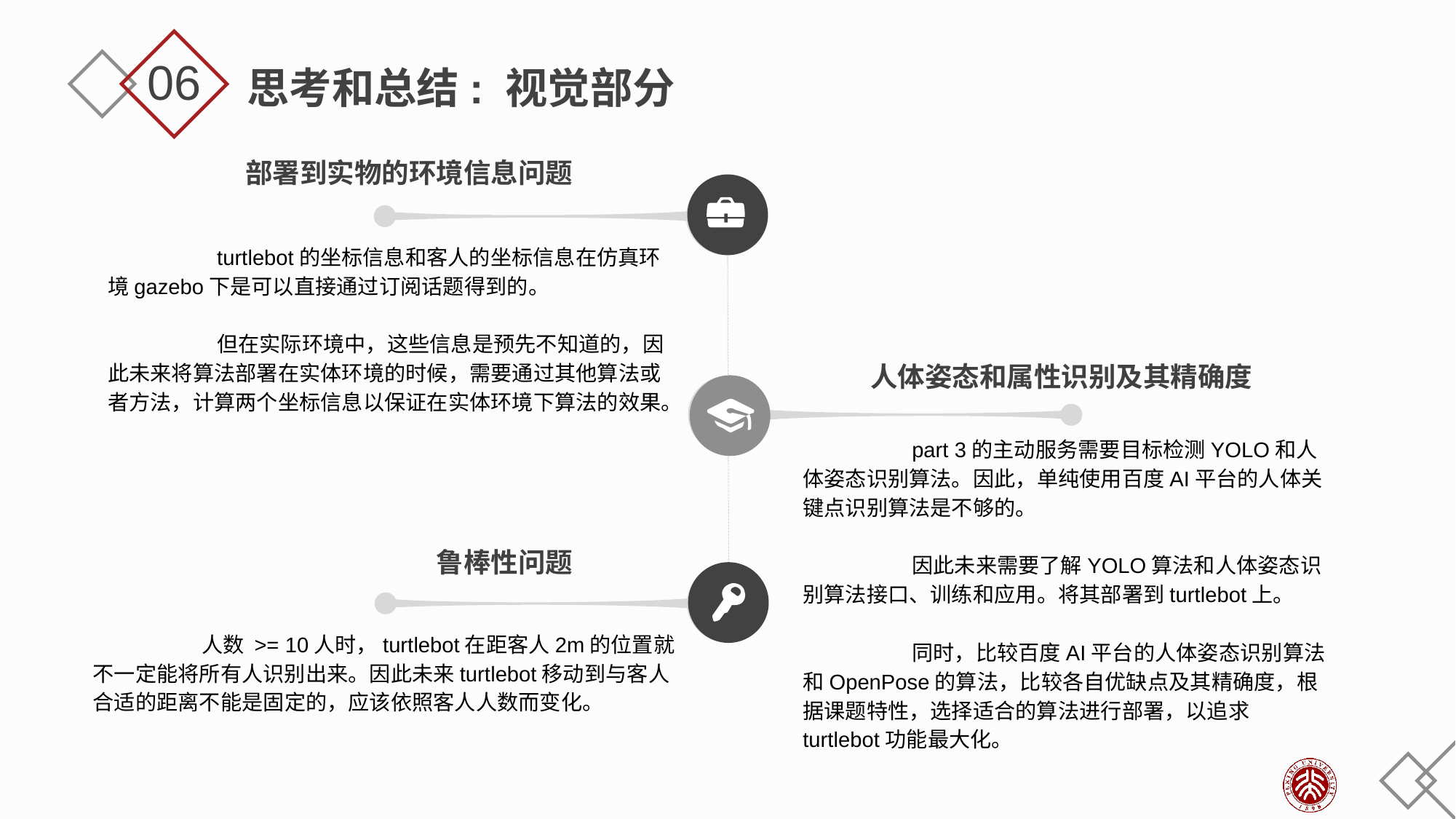

06
思考和总结: 视觉部分

部署到实物的环境信息问题
	turtlebot的坐标信息和客人的坐标信息在仿真环境gazebo下是可以直接通过订阅话题得到的。

	但在实际环境中，这些信息是预先不知道的，因此未来将算法部署在实体环境的时候，需要通过其他算法或者方法，计算两个坐标信息以保证在实体环境下算法的效果。

人体姿态和属性识别及其精确度
	part 3的主动服务需要目标检测YOLO和人体姿态识别算法。因此，单纯使用百度AI平台的人体关键点识别算法是不够的。

	因此未来需要了解YOLO算法和人体姿态识别算法接口、训练和应用。将其部署到turtlebot上。

	同时，比较百度AI平台的人体姿态识别算法和OpenPose的算法，比较各自优缺点及其精确度，根据课题特性，选择适合的算法进行部署，以追求turtlebot功能最大化。

鲁棒性问题
	人数 >= 10人时，turtlebot在距客人2m的位置就不一定能将所有人识别出来。因此未来turtlebot移动到与客人合适的距离不能是固定的，应该依照客人人数而变化。

23